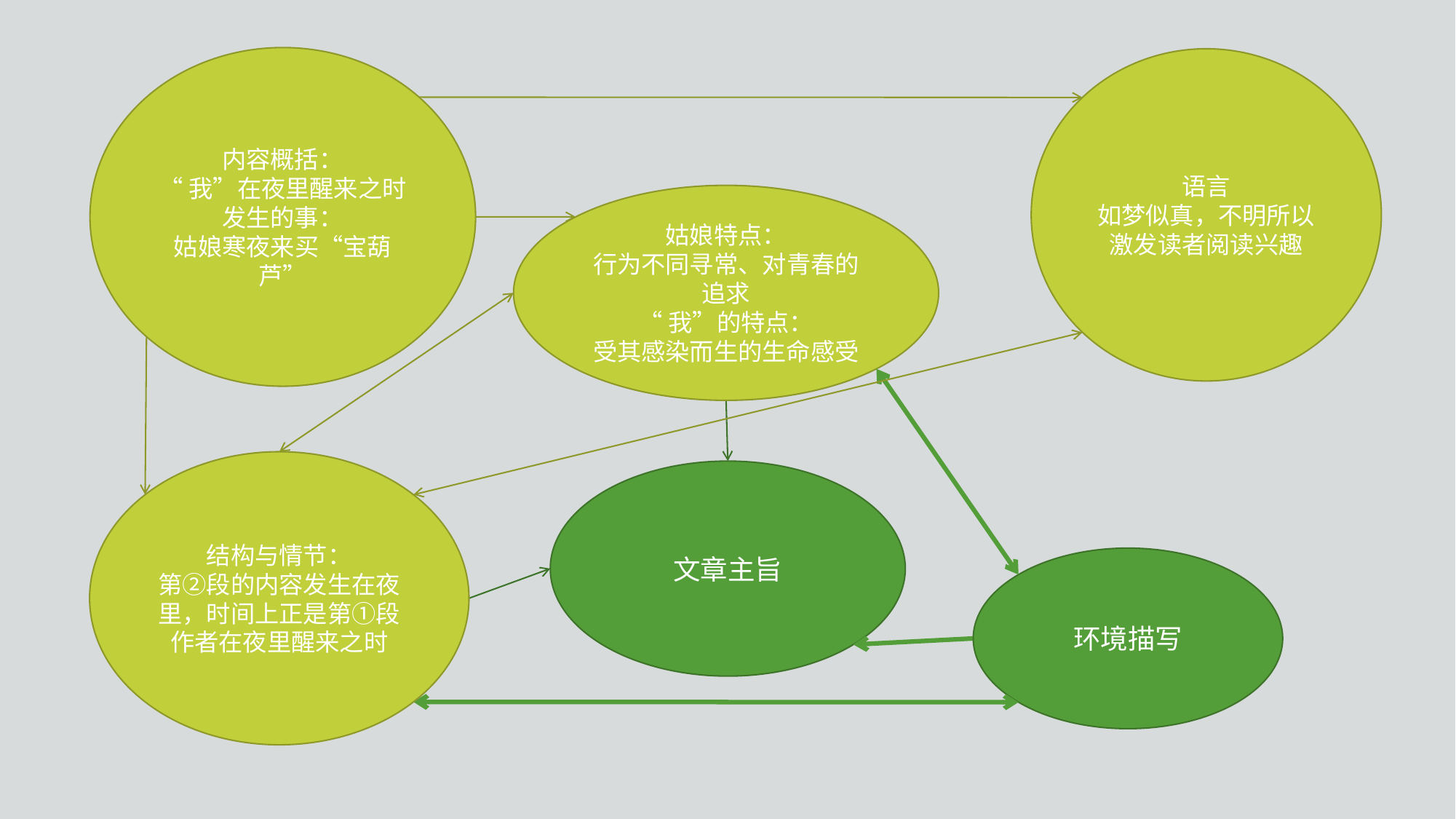

内容概括：
“我”在夜里醒来之时发生的事：
姑娘寒夜来买“宝葫芦”
语言
如梦似真，不明所以
激发读者阅读兴趣
姑娘特点：
行为不同寻常、对青春的追求
“我”的特点：
受其感染而生的生命感受
结构与情节：
第②段的内容发生在夜里，时间上正是第①段作者在夜里醒来之时
文章主旨
环境描写